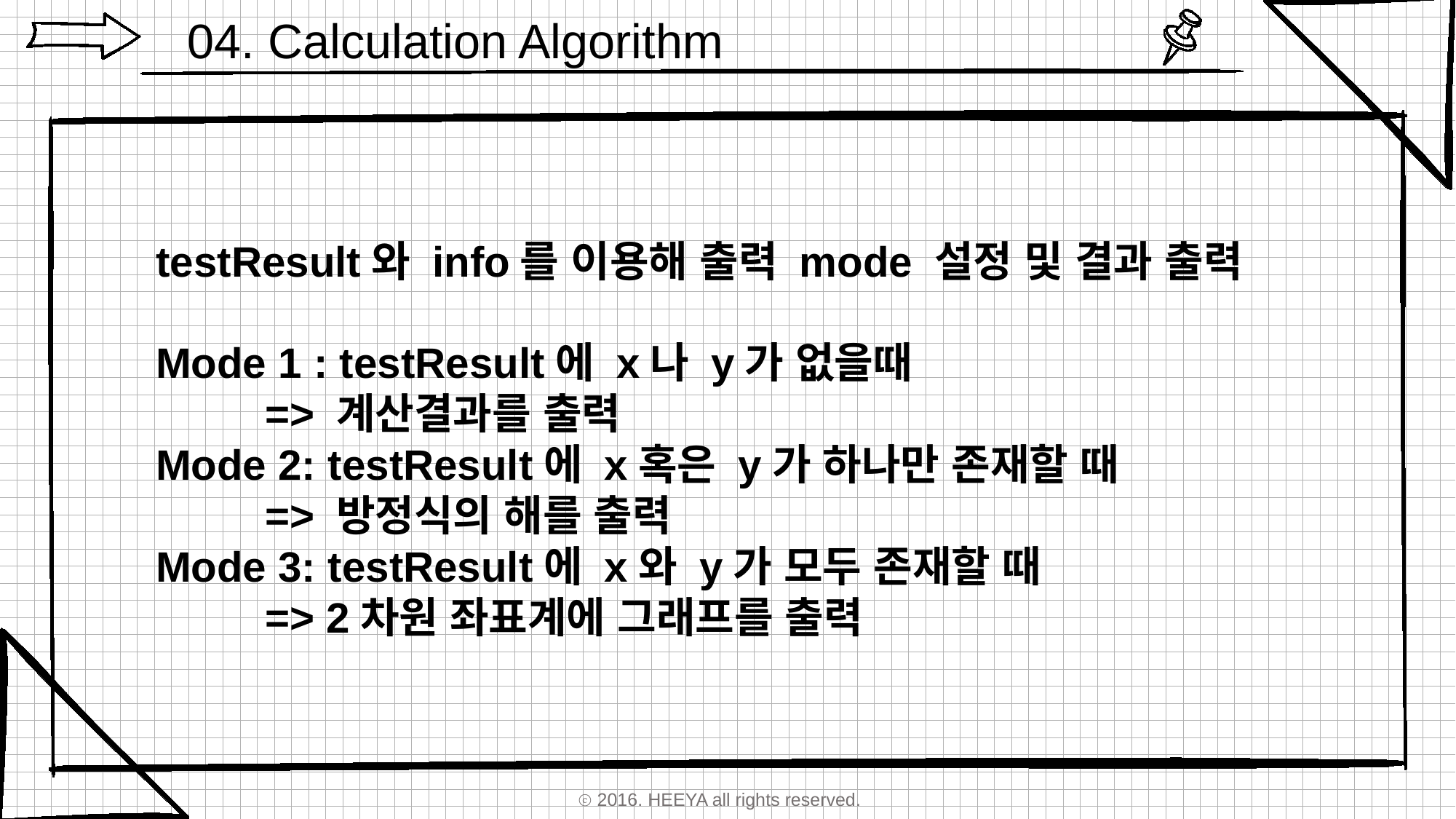

04. Calculation Algorithm

testResult와 info를 이용해 출력 mode 설정 및 결과 출력

Mode 1 : testResult에 x나 y가 없을때
	=> 계산결과를 출력
Mode 2: testResult에 x혹은 y가 하나만 존재할 때
	=> 방정식의 해를 출력
Mode 3: testResult에 x와 y가 모두 존재할 때
	=> 2차원 좌표계에 그래프를 출력